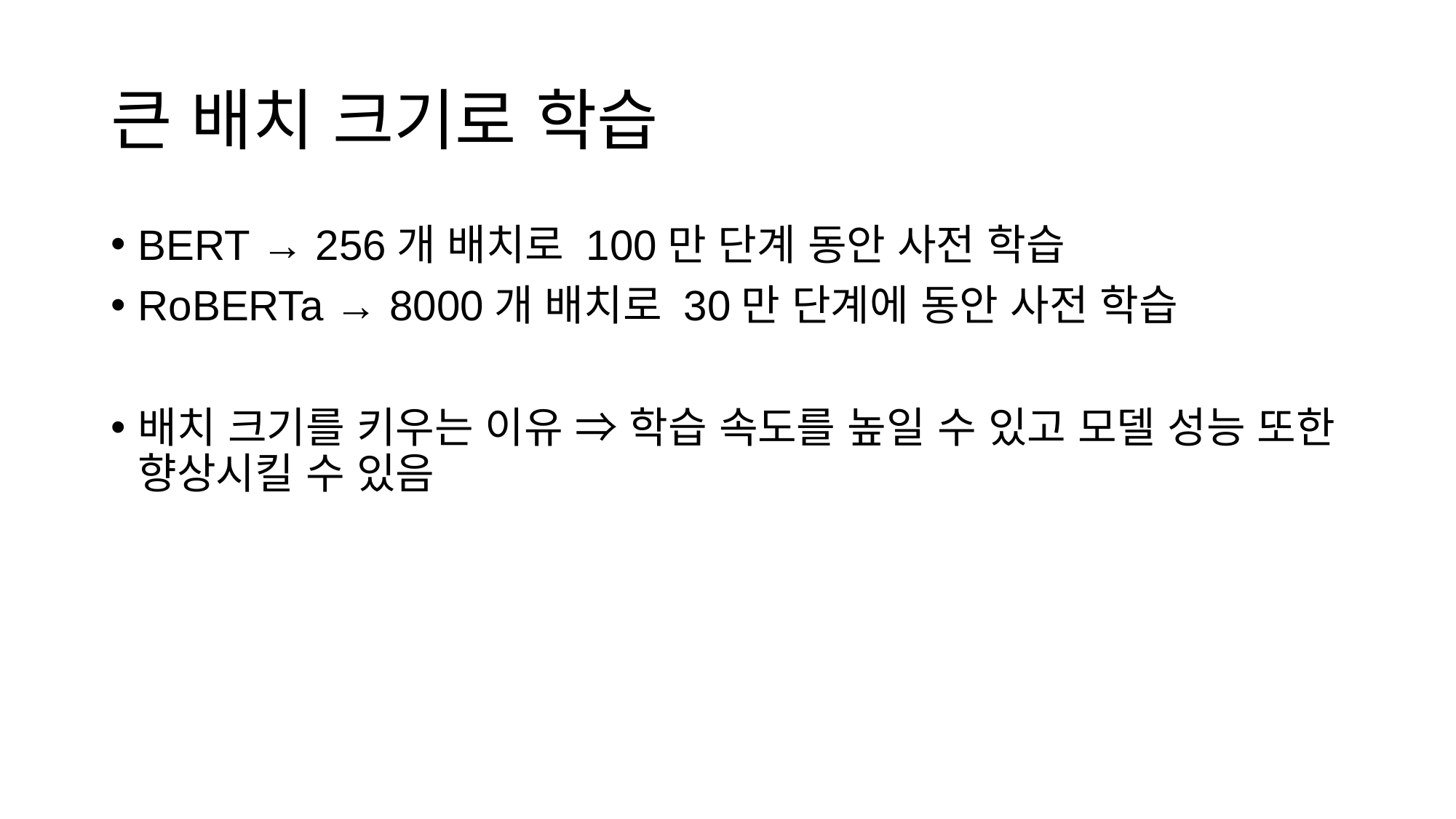

# 큰 배치 크기로 학습
BERT → 256개 배치로 100만 단계 동안 사전 학습
RoBERTa → 8000개 배치로 30만 단계에 동안 사전 학습

배치 크기를 키우는 이유 ⇒ 학습 속도를 높일 수 있고 모델 성능 또한 향상시킬 수 있음